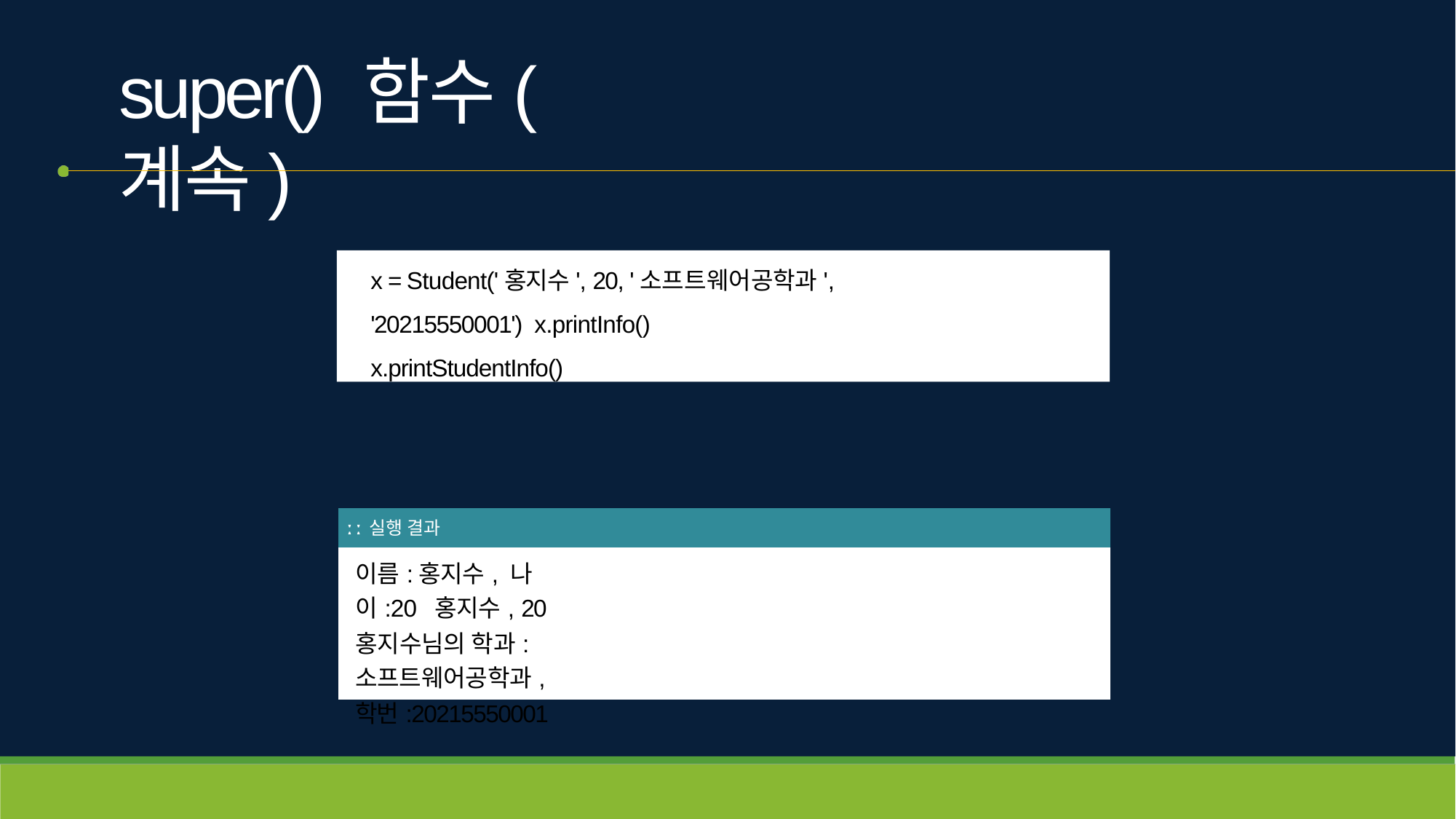

# super() 함수(계속)

x = Student('홍지수', 20, '소프트웨어공학과', '20215550001')  x.printInfo()
x.printStudentInfo()
| ː ː 실행 결과 |
| --- |
| 이름:홍지수, 나이:20 홍지수, 20 홍지수님의 학과:소프트웨어공학과, 학번:20215550001 |